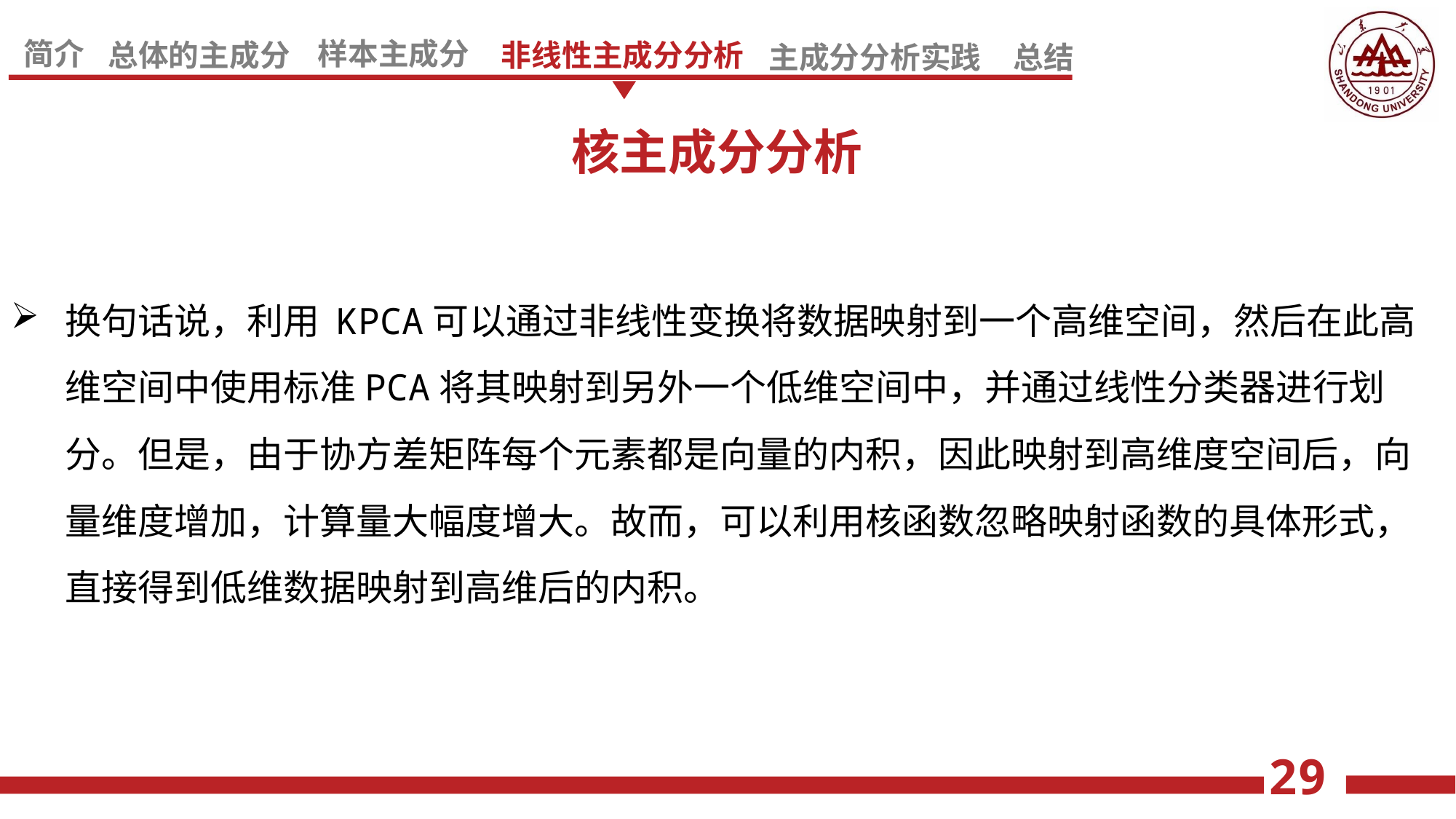

核主成分分析
换句话说，利用 KPCA可以通过非线性变换将数据映射到一个高维空间，然后在此高维空间中使用标准PCA将其映射到另外一个低维空间中，并通过线性分类器进行划分。但是，由于协方差矩阵每个元素都是向量的内积，因此映射到高维度空间后，向量维度增加，计算量大幅度增大。故而，可以利用核函数忽略映射函数的具体形式，直接得到低维数据映射到高维后的内积。